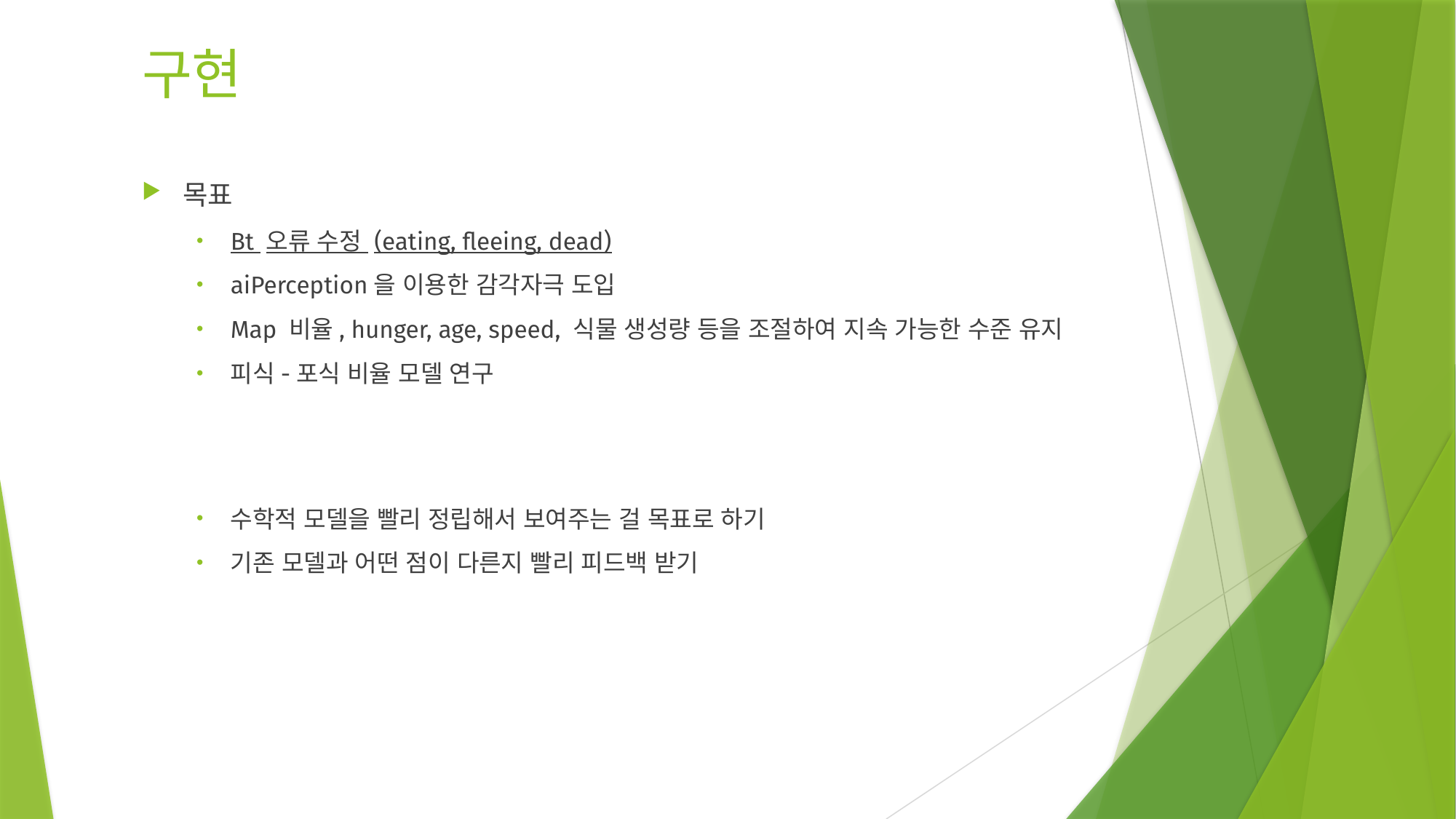

# 구현
목표
Bt 오류 수정 (eating, fleeing, dead)
aiPerception을 이용한 감각자극 도입
Map 비율, hunger, age, speed, 식물 생성량 등을 조절하여 지속 가능한 수준 유지
피식-포식 비율 모델 연구

수학적 모델을 빨리 정립해서 보여주는 걸 목표로 하기
기존 모델과 어떤 점이 다른지 빨리 피드백 받기